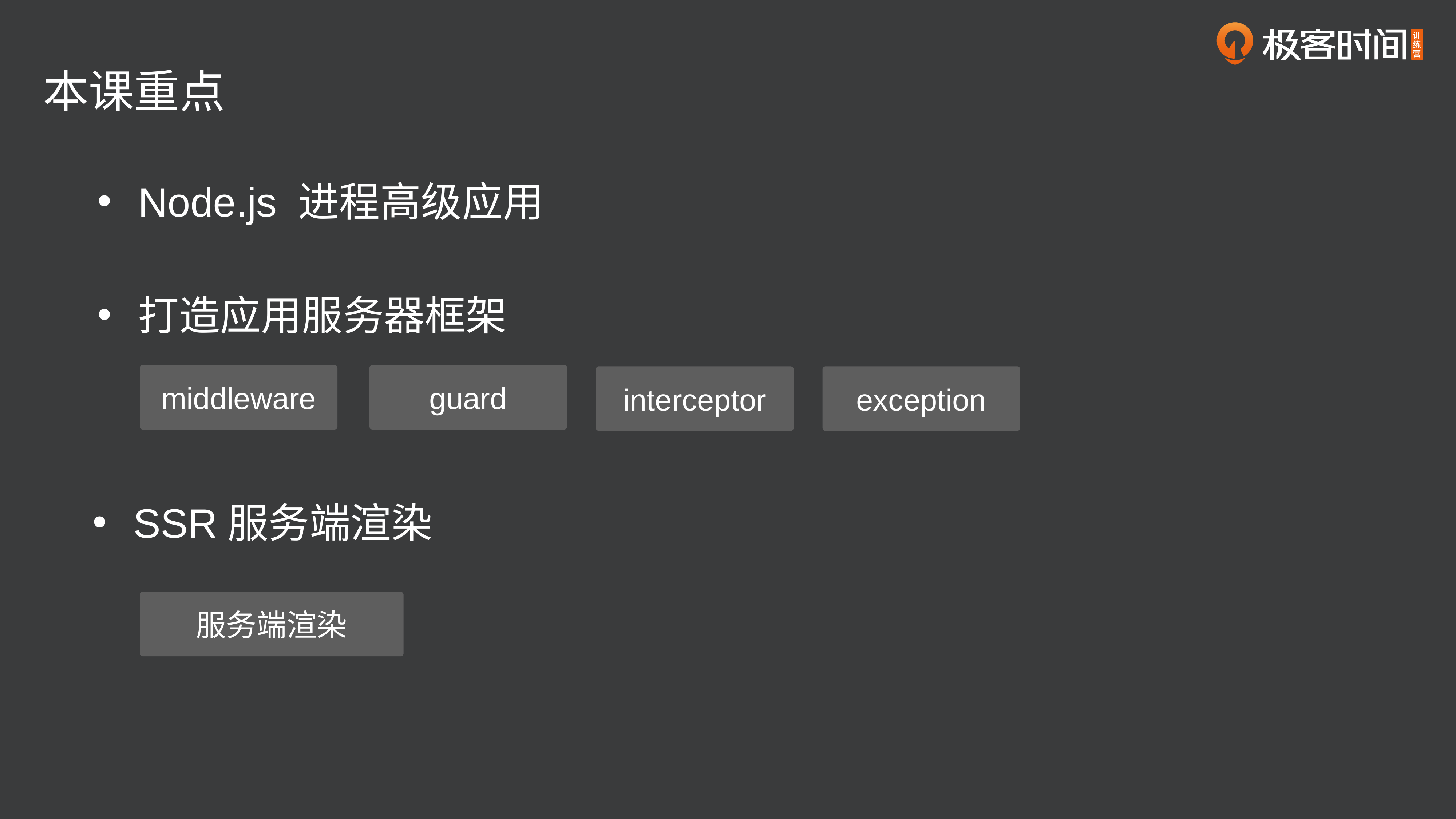

本课重点
Node.js 进程高级应用
打造应用服务器框架
middleware
guard
interceptor
exception
SSR服务端渲染
服务端渲染